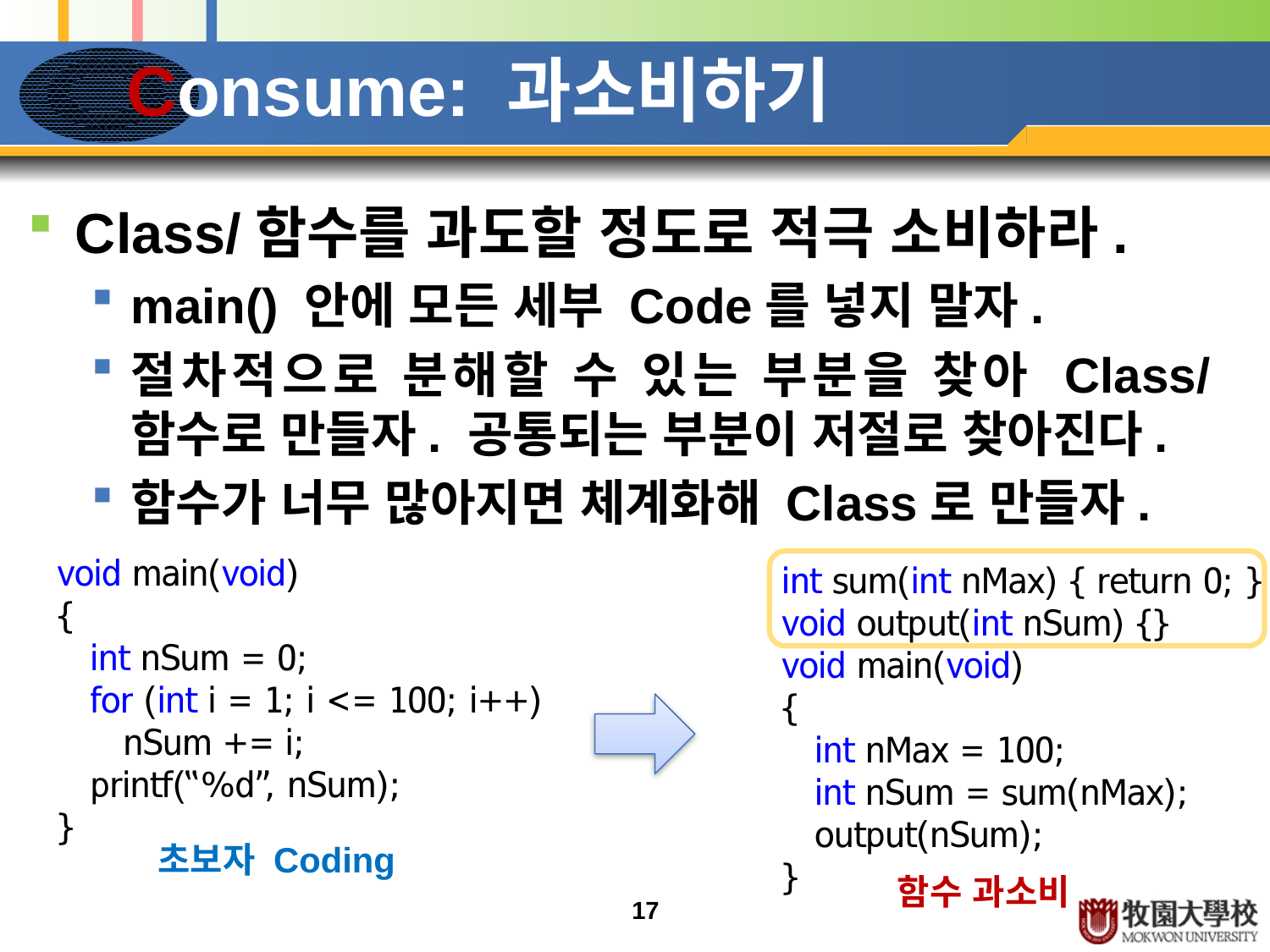

# Consume: 과소비하기
Class/함수를 과도할 정도로 적극 소비하라.
main() 안에 모든 세부 Code를 넣지 말자.
절차적으로 분해할 수 있는 부분을 찾아 Class/함수로 만들자. 공통되는 부분이 저절로 찾아진다.
함수가 너무 많아지면 체계화해 Class로 만들자.

void main(void)
{
   int nSum = 0;
   for (int i = 1; i <= 100; i++)
      nSum += i;
   printf(“%d”, nSum);
}

int sum(int nMax) { return 0; }
void output(int nSum) {}
void main(void)
{
   int nMax = 100;
   int nSum = sum(nMax);
   output(nSum);
}

초보자 Coding
함수 과소비
17